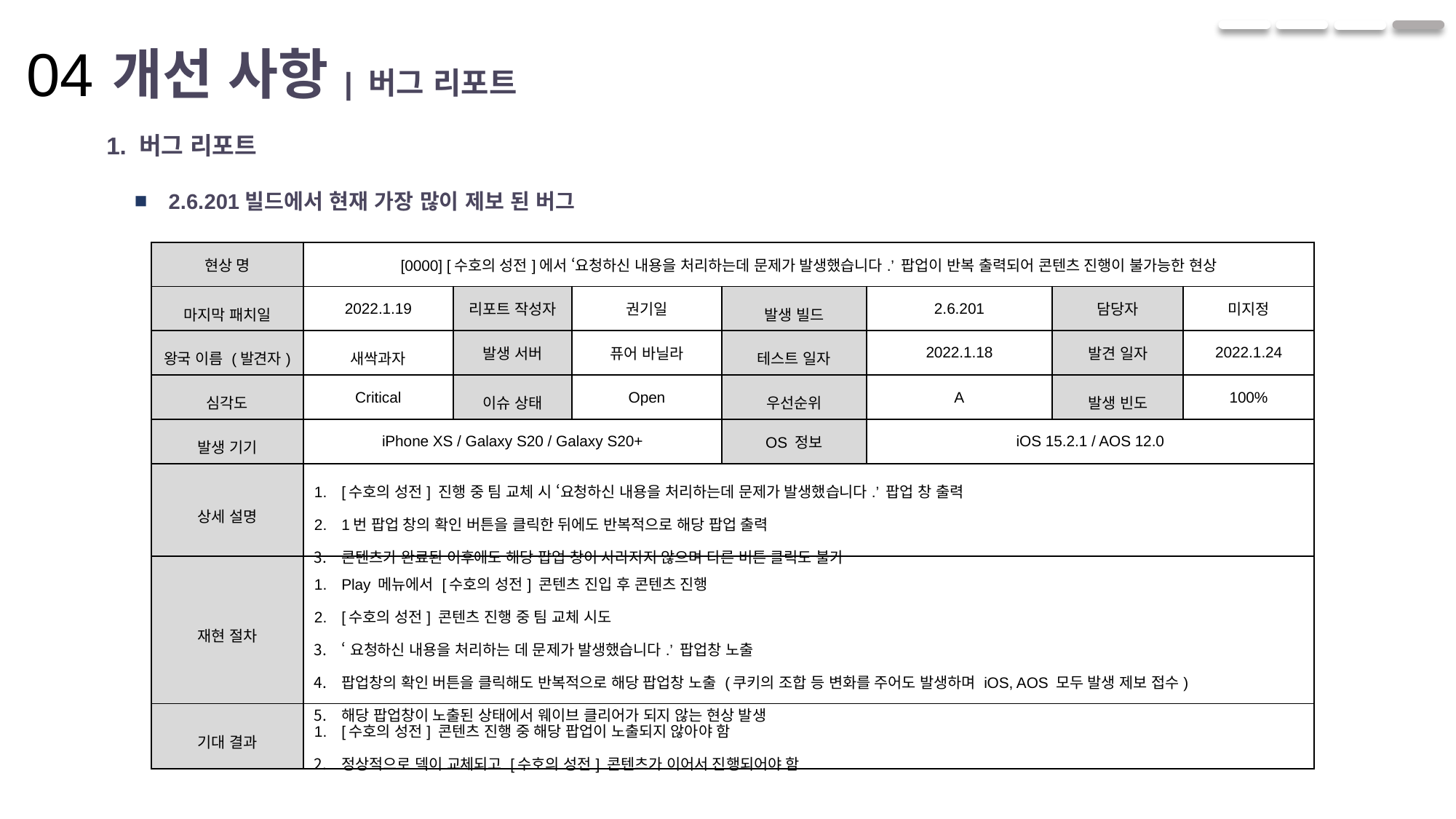

04
개선 사항 | 버그 리포트
1. 버그 리포트
2.6.201빌드에서 현재 가장 많이 제보 된 버그
| 현상 명 | [0000] [수호의 성전]에서 ‘요청하신 내용을 처리하는데 문제가 발생했습니다.’ 팝업이 반복 출력되어 콘텐츠 진행이 불가능한 현상 |  |  |  |  |  |  |
| --- | --- | --- | --- | --- | --- | --- | --- |
| 마지막 패치일 | 2022.1.19 | 리포트 작성자 | 권기일 | 발생 빌드 | 2.6.201 | 담당자 | 미지정 |
| 왕국 이름 (발견자) | 새싹과자 | 발생 서버 | 퓨어 바닐라 | 테스트 일자 | 2022.1.18 | 발견 일자 | 2022.1.24 |
| 심각도 | Critical | 이슈 상태 | Open | 우선순위 | A | 발생 빈도 | 100% |
| 발생 기기 | iPhone XS / Galaxy S20 / Galaxy S20+ |  |  | OS 정보 | iOS 15.2.1 / AOS 12.0 |  |  |
| 상세 설명 | [수호의 성전] 진행 중 팀 교체 시 ‘요청하신 내용을 처리하는데 문제가 발생했습니다.’ 팝업 창 출력 1번 팝업 창의 확인 버튼을 클릭한 뒤에도 반복적으로 해당 팝업 출력 콘텐츠가 완료된 이후에도 해당 팝업 창이 사라지지 않으며 다른 버튼 클릭도 불가 |  |  |  |  |  |  |
| 재현 절차 | Play 메뉴에서 [수호의 성전] 콘텐츠 진입 후 콘텐츠 진행 [수호의 성전] 콘텐츠 진행 중 팀 교체 시도 ‘요청하신 내용을 처리하는 데 문제가 발생했습니다.’ 팝업창 노출 팝업창의 확인 버튼을 클릭해도 반복적으로 해당 팝업창 노출 (쿠키의 조합 등 변화를 주어도 발생하며 iOS, AOS 모두 발생 제보 접수) 해당 팝업창이 노출된 상태에서 웨이브 클리어가 되지 않는 현상 발생 |  |  |  |  |  |  |
| 기대 결과 | [수호의 성전] 콘텐츠 진행 중 해당 팝업이 노출되지 않아야 함 정상적으로 덱이 교체되고 [수호의 성전] 콘텐츠가 이어서 진행되어야 함 |  |  |  |  |  |  |